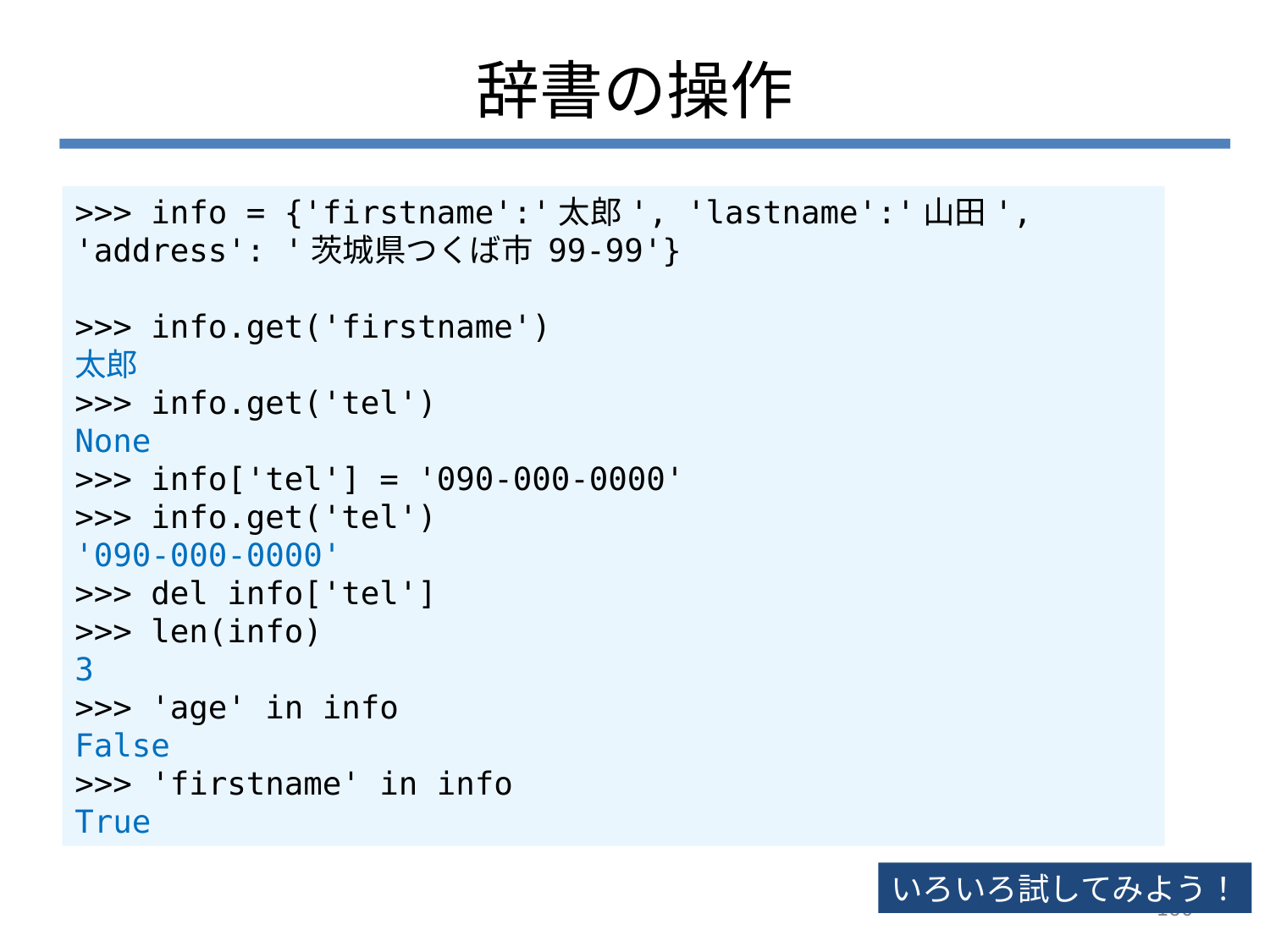

# 辞書の操作
>>> info = {'firstname':'太郎', 'lastname':'山田', 'address': '茨城県つくば市 99-99'}

>>> info.get('firstname')
太郎
>>> info.get('tel')
None
>>> info['tel'] = '090-000-0000'
>>> info.get('tel')
'090-000-0000'
>>> del info['tel']
>>> len(info)
3
>>> 'age' in info
False
>>> 'firstname' in info
True
いろいろ試してみよう！
160